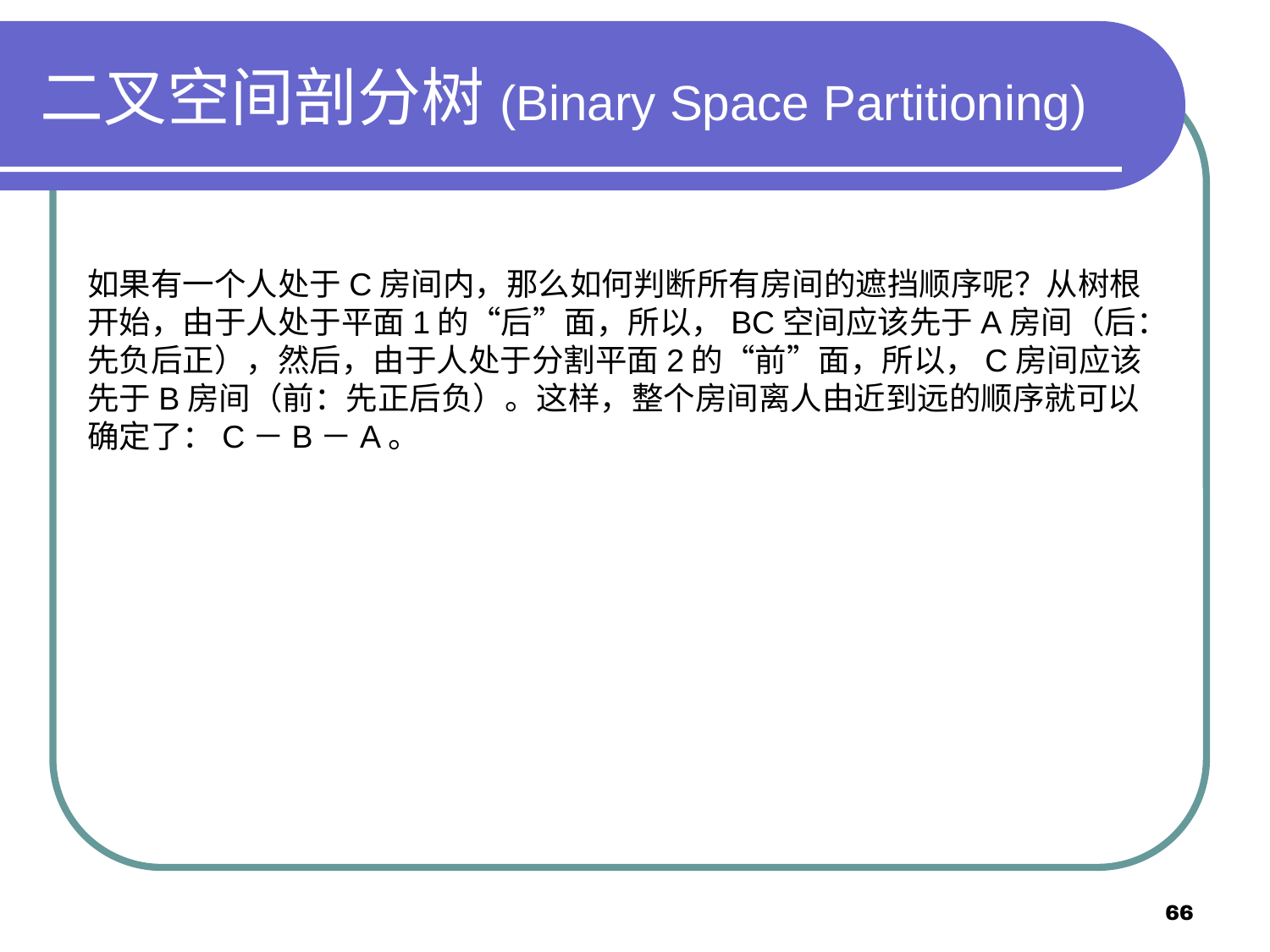

# 二叉空间剖分树(Binary Space Partitioning)
如果有一个人处于C房间内，那么如何判断所有房间的遮挡顺序呢？从树根开始，由于人处于平面1的“后”面，所以，BC空间应该先于A房间（后：先负后正），然后，由于人处于分割平面2的“前”面，所以，C房间应该先于B房间（前：先正后负）。这样，整个房间离人由近到远的顺序就可以确定了：C－B－A。
66